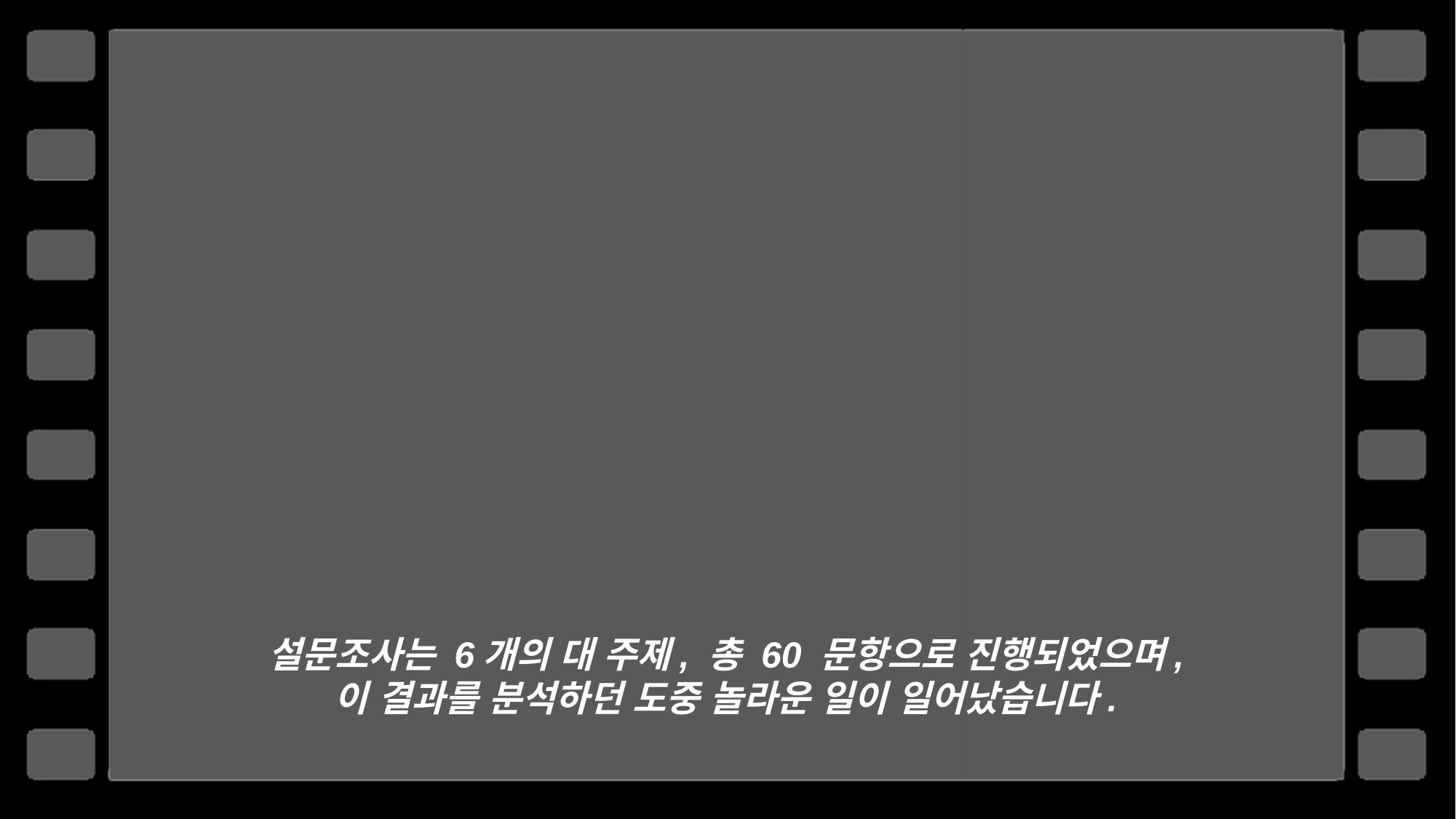

설문조사는 6개의 대 주제, 총 60 문항으로 진행되었으며,
이 결과를 분석하던 도중 놀라운 일이 일어났습니다.